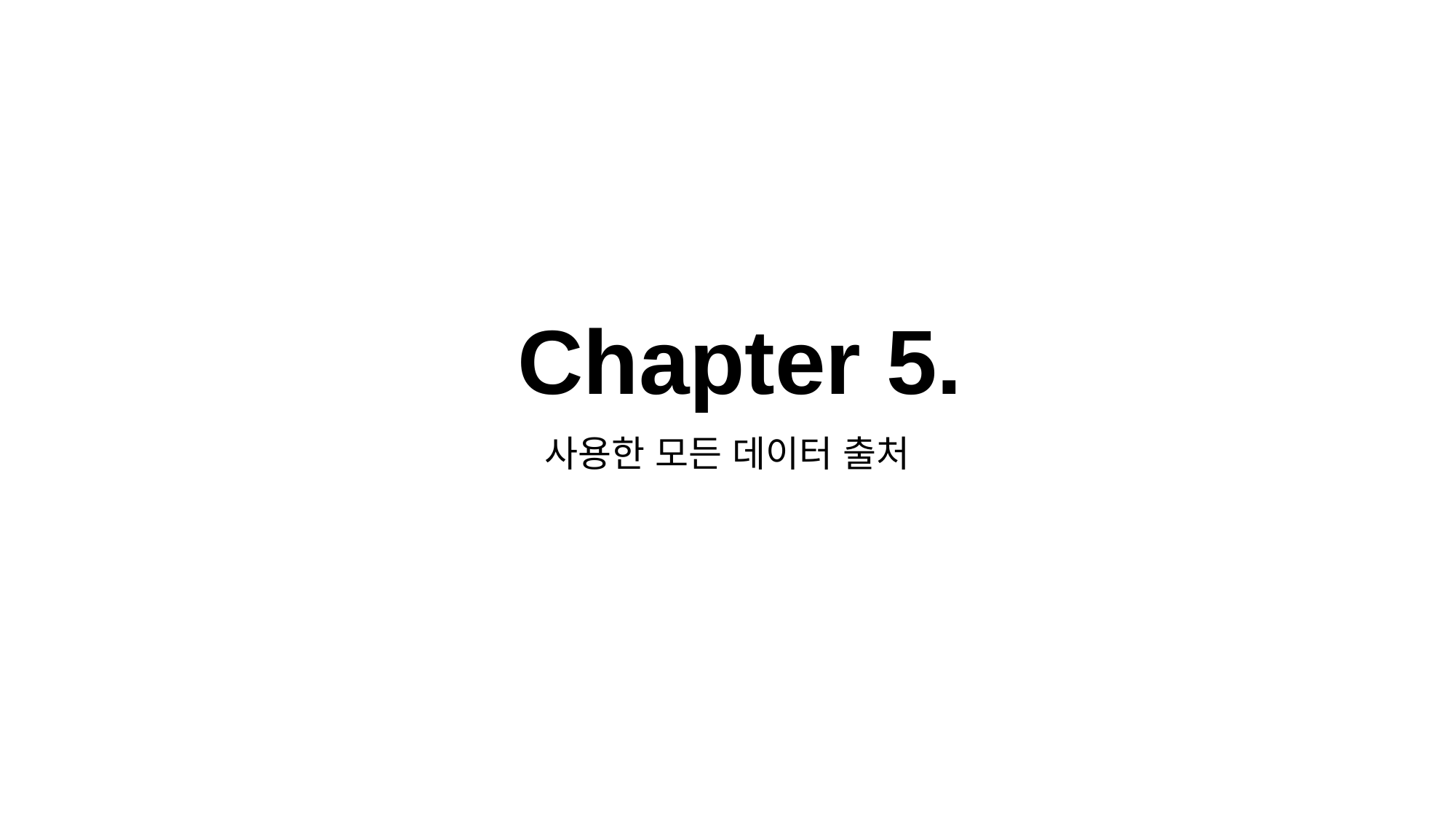

# Chapter 5.
사용한 모든 데이터 출처